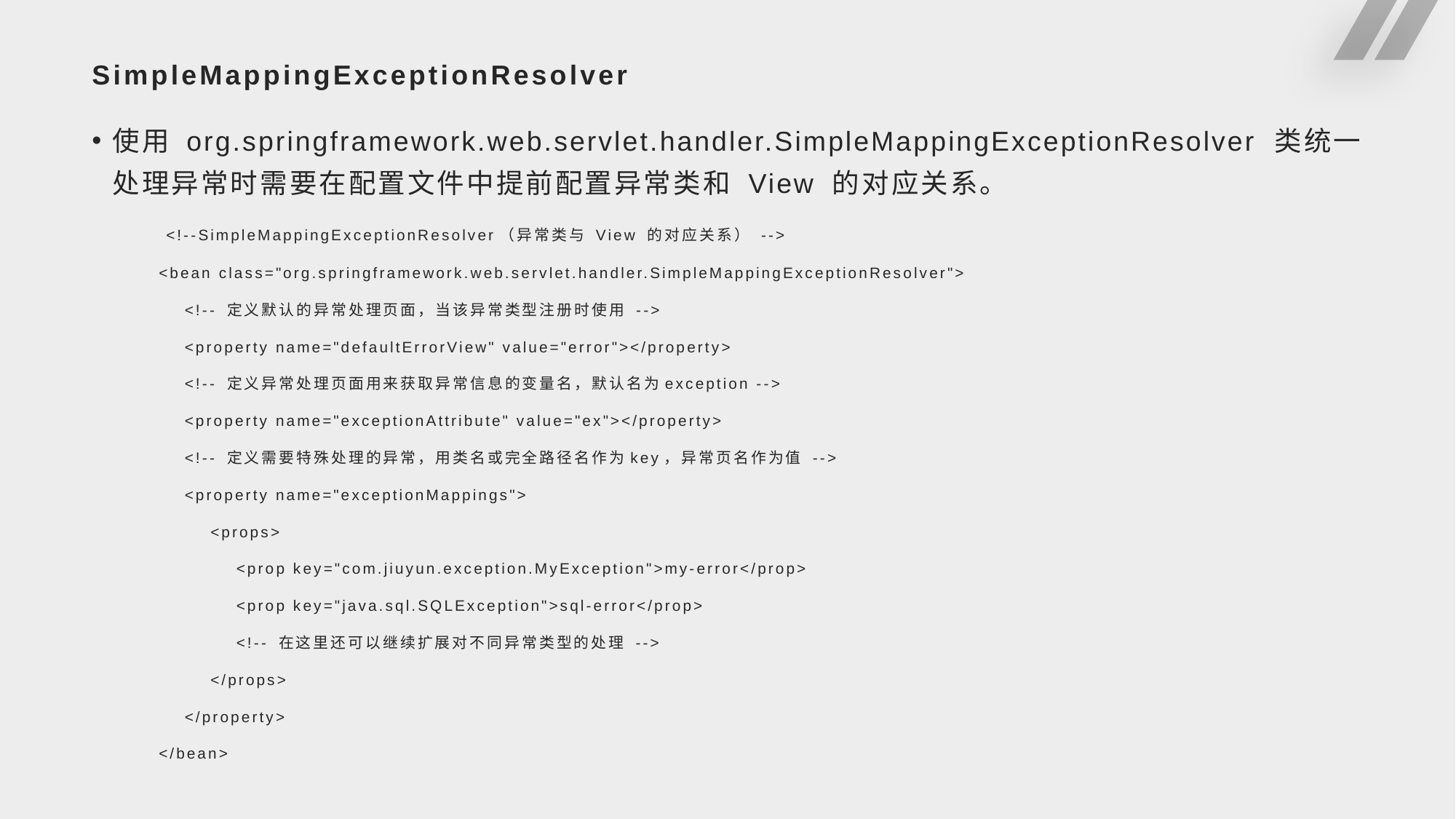

# SimpleMappingExceptionResolver
使用 org.springframework.web.servlet.handler.SimpleMappingExceptionResolver 类统一处理异常时需要在配置文件中提前配置异常类和 View 的对应关系。
    <!--SimpleMappingExceptionResolver（异常类与 View 的对应关系） -->
    <bean class="org.springframework.web.servlet.handler.SimpleMappingExceptionResolver">
        <!-- 定义默认的异常处理页面，当该异常类型注册时使用 -->
        <property name="defaultErrorView" value="error"></property>
        <!-- 定义异常处理页面用来获取异常信息的变量名，默认名为exception -->
        <property name="exceptionAttribute" value="ex"></property>
        <!-- 定义需要特殊处理的异常，用类名或完全路径名作为key，异常页名作为值 -->
        <property name="exceptionMappings">
            <props>
                <prop key="com.jiuyun.exception.MyException">my-error</prop>
                <prop key="java.sql.SQLException">sql-error</prop>
                <!-- 在这里还可以继续扩展对不同异常类型的处理 -->
            </props>
        </property>
    </bean>